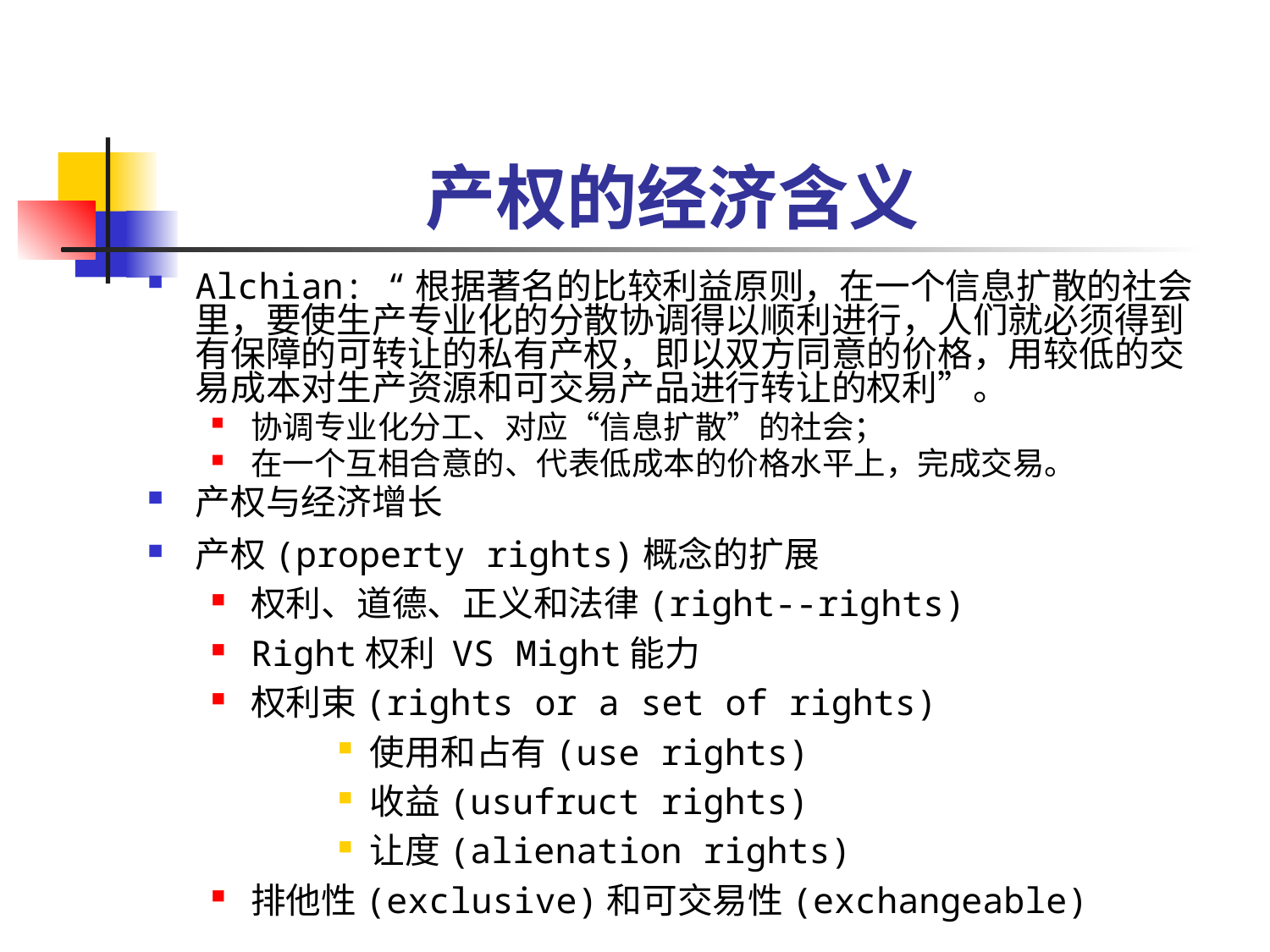

# 产权的经济含义
Alchian: “根据著名的比较利益原则，在一个信息扩散的社会里，要使生产专业化的分散协调得以顺利进行，人们就必须得到有保障的可转让的私有产权，即以双方同意的价格，用较低的交易成本对生产资源和可交易产品进行转让的权利”。
协调专业化分工、对应“信息扩散”的社会；
在一个互相合意的、代表低成本的价格水平上，完成交易。
产权与经济增长
产权(property rights)概念的扩展
权利、道德、正义和法律(right--rights)
Right权利 VS Might能力
权利束(rights or a set of rights)
使用和占有(use rights)
收益(usufruct rights)
让度(alienation rights)
排他性(exclusive)和可交易性(exchangeable)